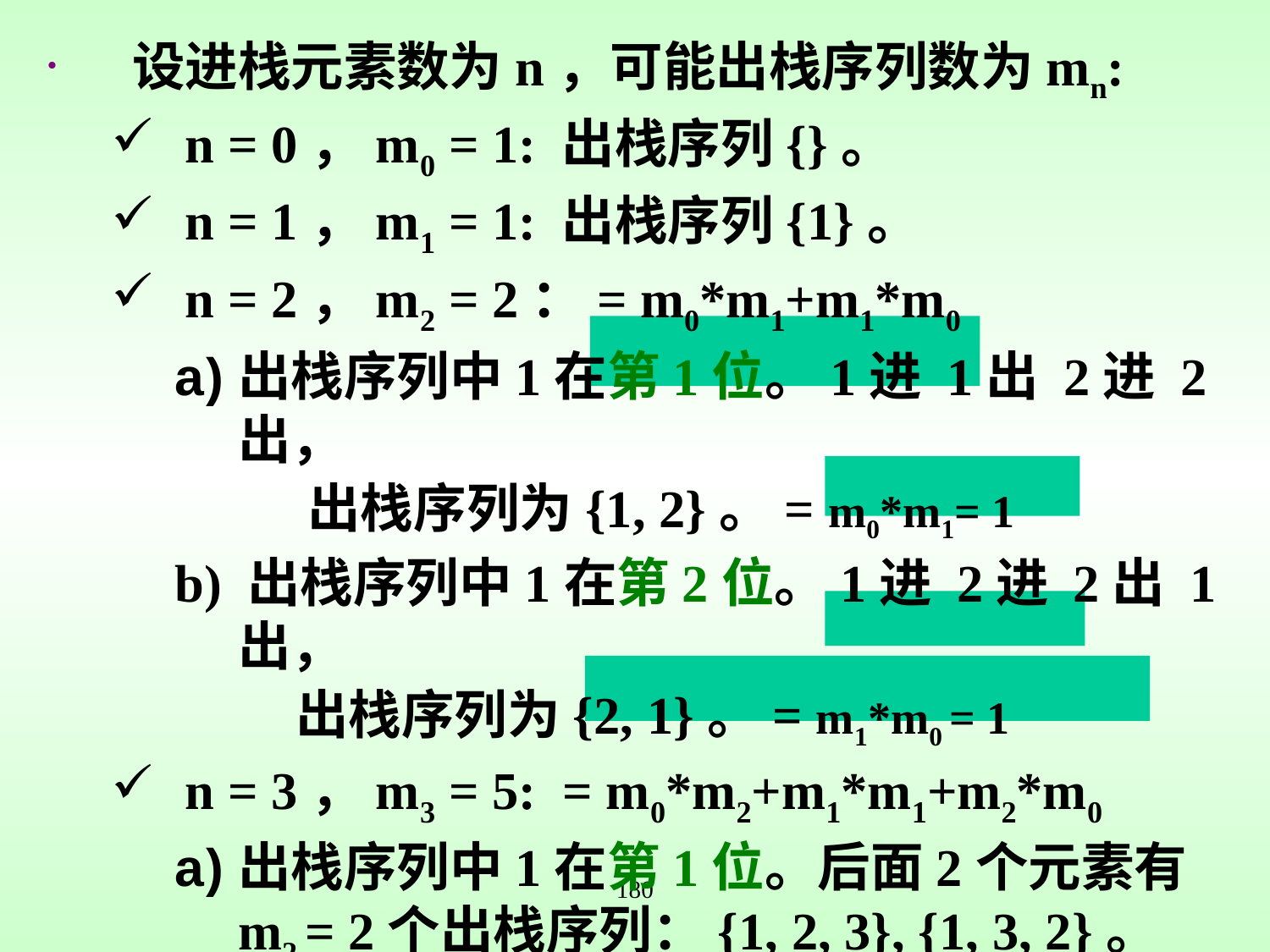

设进栈元素数为n，可能出栈序列数为mn:
n = 0，m0 = 1: 出栈序列{}。
n = 1，m1 = 1: 出栈序列{1}。
n = 2，m2 = 2：= m0*m1+m1*m0
出栈序列中1在第1位。1进 1出 2进 2出，
          出栈序列为{1, 2}。= m0*m1= 1
b) 出栈序列中1在第2位。1进 2进 2出 1出，
         出栈序列为{2, 1}。= m1*m0 = 1
n = 3，m3 = 5:  = m0*m2+m1*m1+m2*m0
出栈序列中1在第1位。后面2个元素有m2 = 2个出栈序列：{1, 2, 3}, {1, 3, 2}。

180